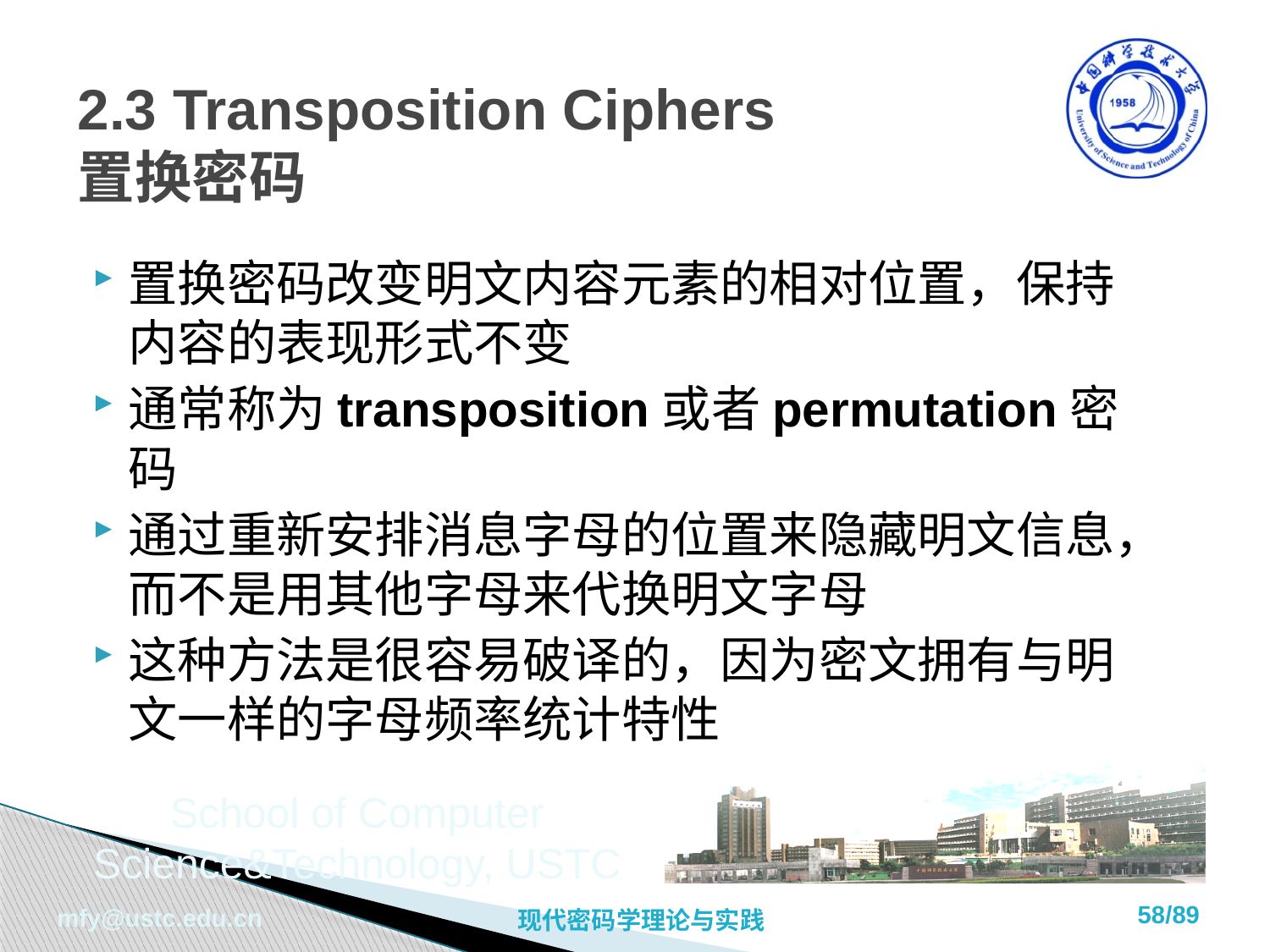

# 2.3 Transposition Ciphers 置换密码
置换密码改变明文内容元素的相对位置，保持内容的表现形式不变
通常称为transposition或者permutation密码
通过重新安排消息字母的位置来隐藏明文信息，而不是用其他字母来代换明文字母
这种方法是很容易破译的，因为密文拥有与明文一样的字母频率统计特性